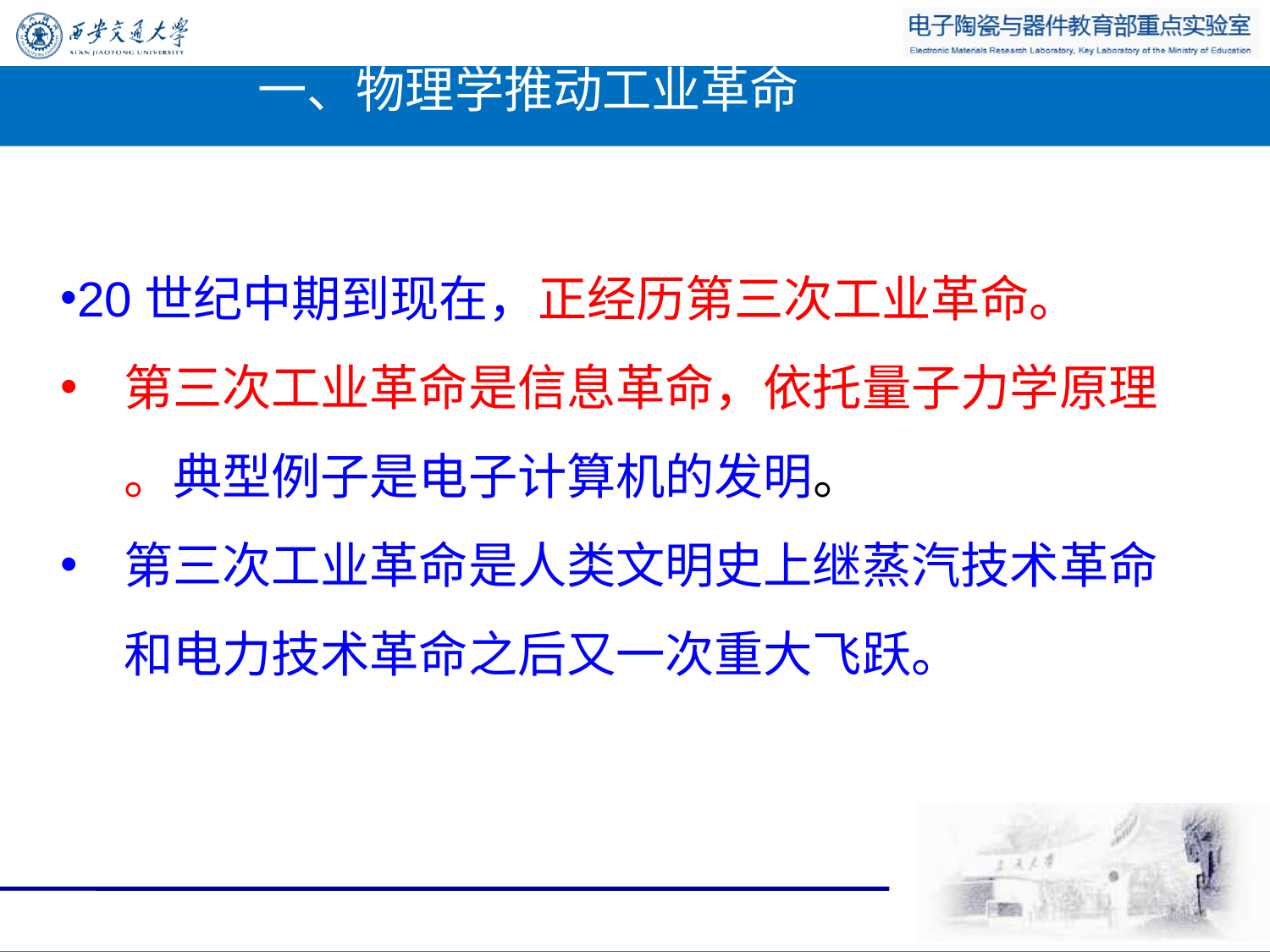

# 一、物理学推动工业革命
20世纪中期到现在，正经历第三次工业革命。
第三次工业革命是信息革命，依托量子力学原理
。典型例子是电子计算机的发明。
第三次工业革命是人类文明史上继蒸汽技术革命 和电力技术革命之后又一次重大飞跃。